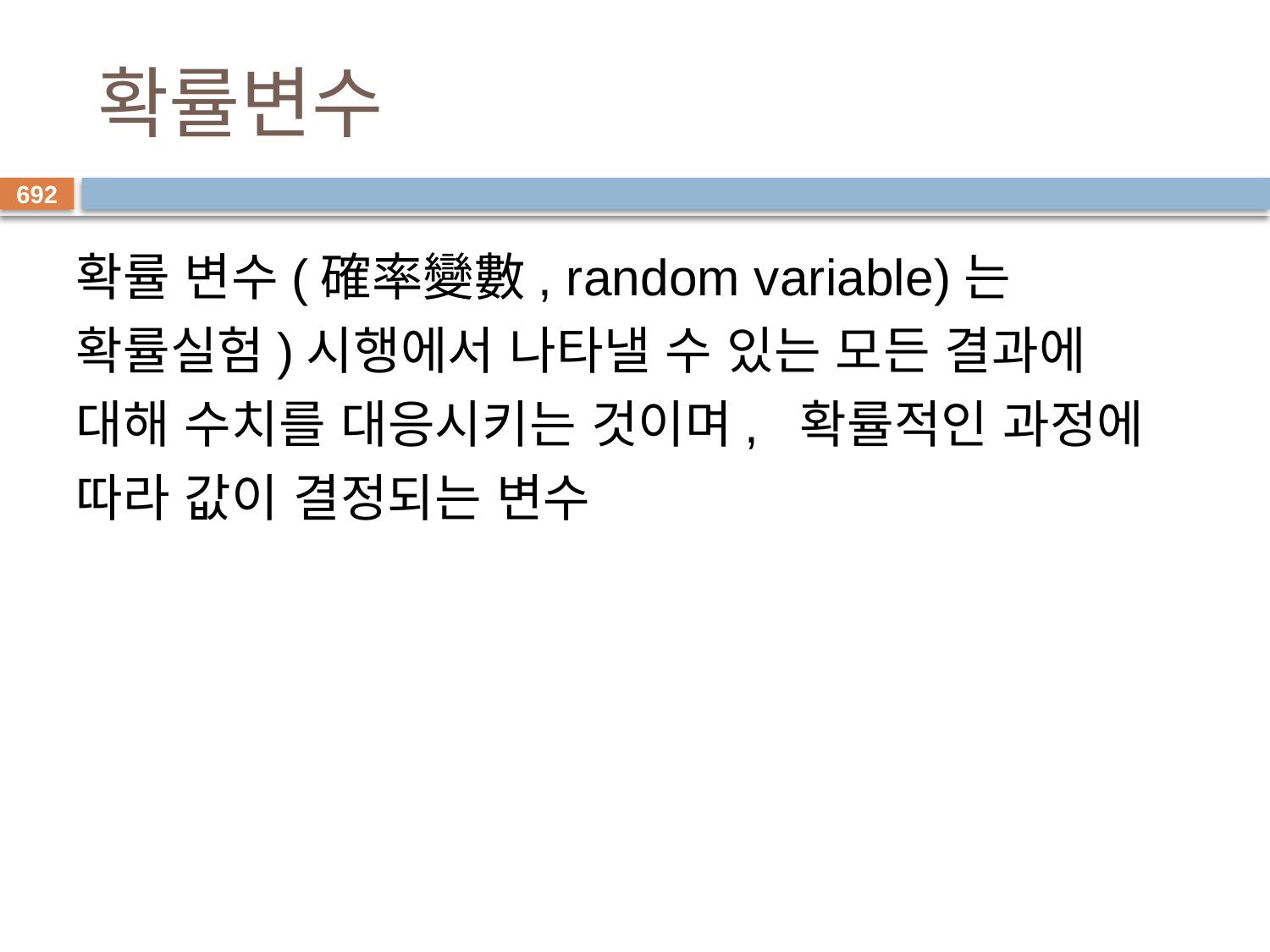

# 확률변수
692
확률 변수(確率變數, random variable)는 확률실험)시행에서 나타낼 수 있는 모든 결과에 대해 수치를 대응시키는 것이며,  확률적인 과정에 따라 값이 결정되는 변수